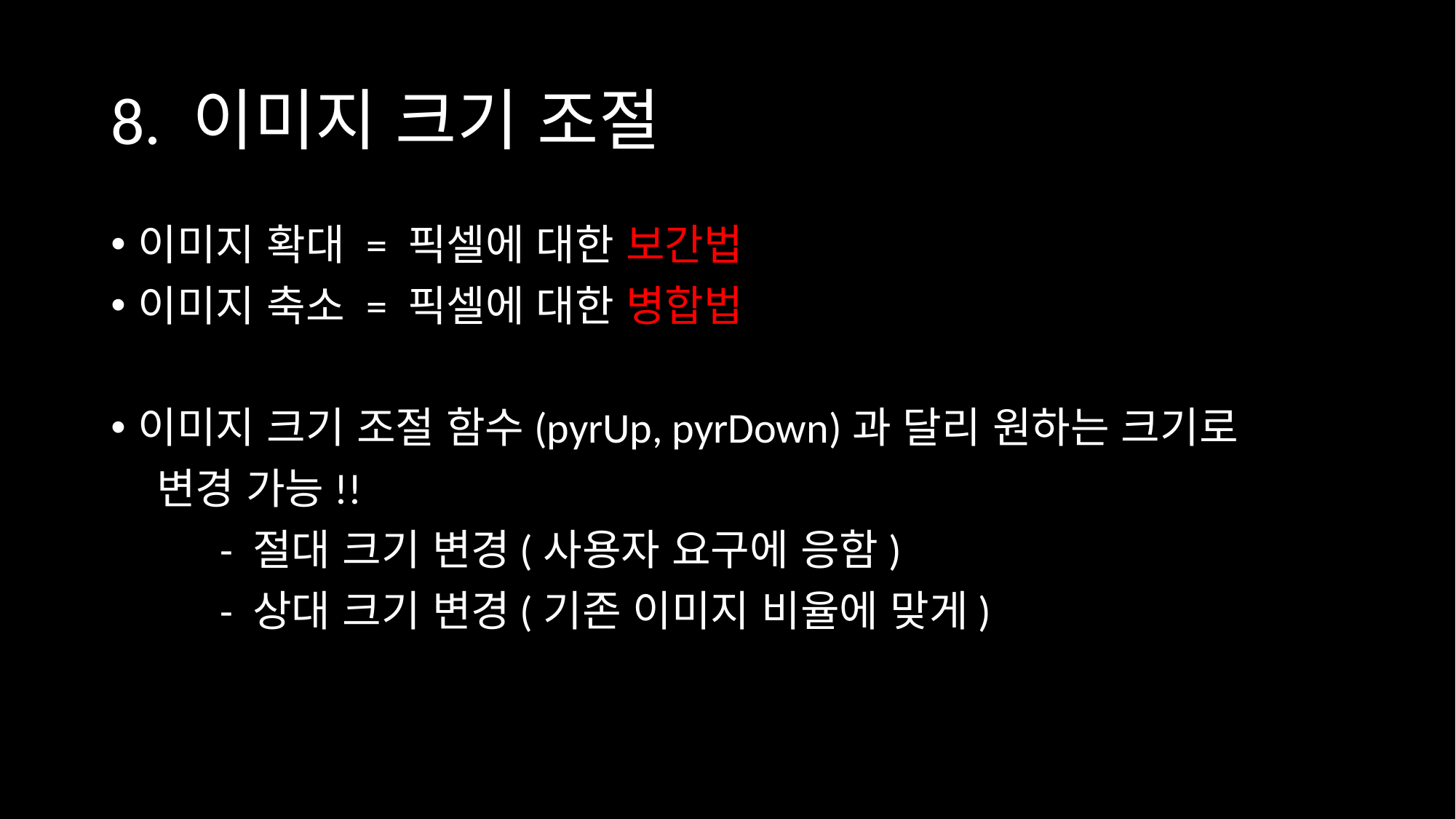

# 8. 이미지 크기 조절
이미지 확대 = 픽셀에 대한 보간법
이미지 축소 = 픽셀에 대한 병합법

이미지 크기 조절 함수(pyrUp, pyrDown)과 달리 원하는 크기로
   변경 가능!!
	- 절대 크기 변경(사용자 요구에 응함)
	- 상대 크기 변경(기존 이미지 비율에 맞게)